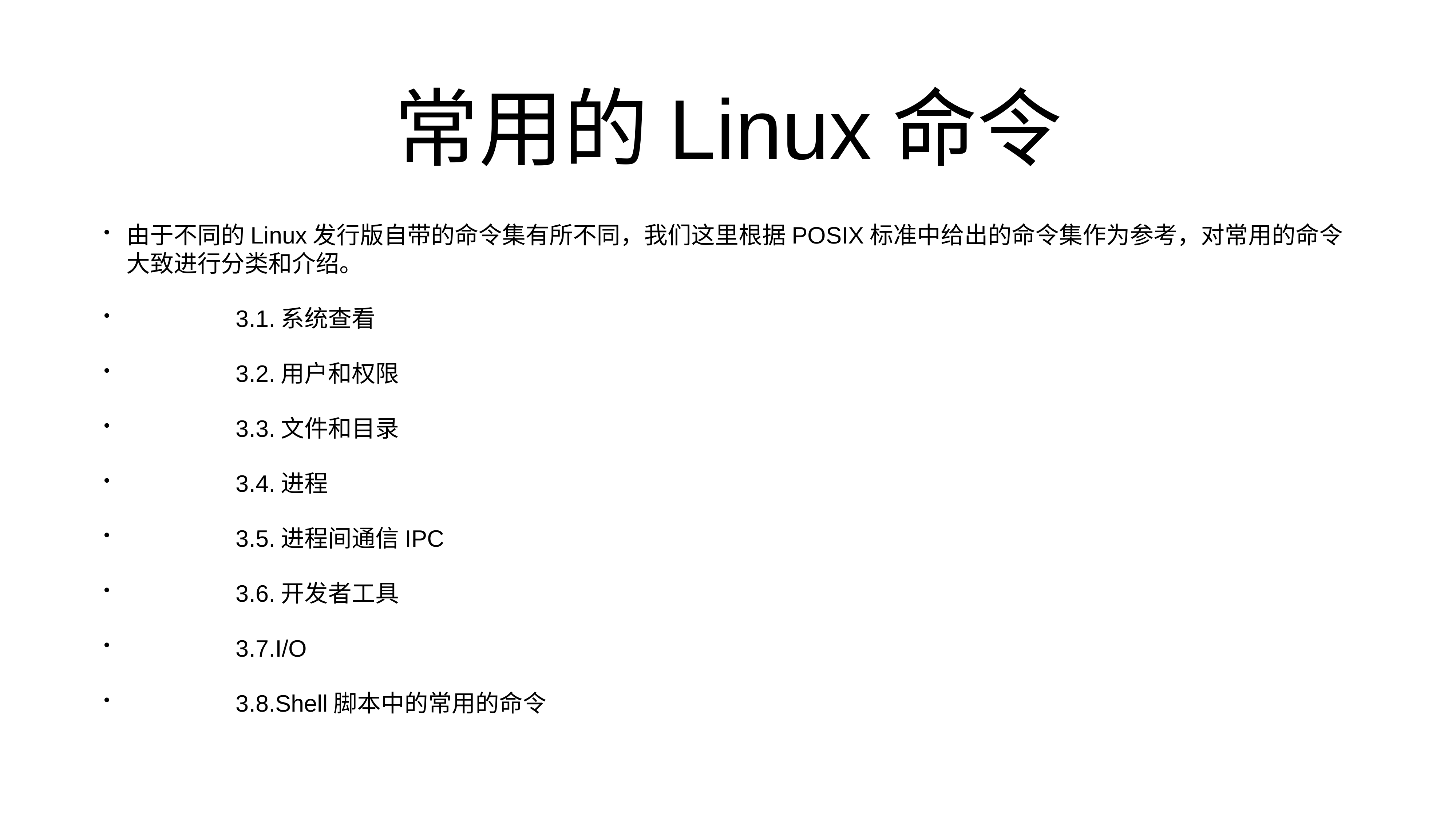

# 常用的Linux命令
由于不同的Linux发行版自带的命令集有所不同，我们这里根据POSIX标准中给出的命令集作为参考，对常用的命令大致进行分类和介绍。
		3.1.系统查看
		3.2.用户和权限
		3.3.文件和目录
		3.4.进程
		3.5.进程间通信IPC
		3.6.开发者工具
		3.7.I/O
		3.8.Shell脚本中的常用的命令